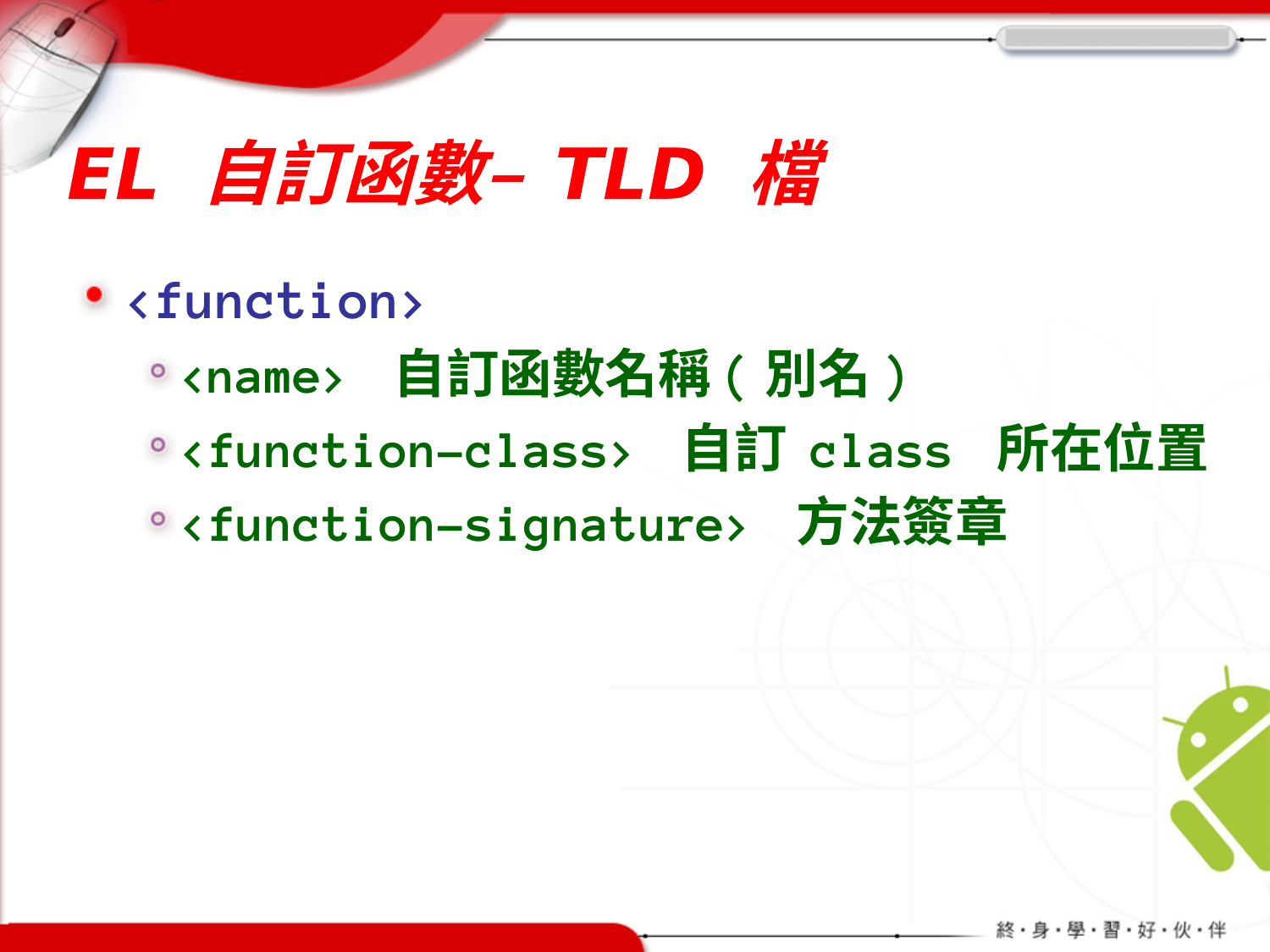

# EL 自訂函數– TLD 檔
<function>
<name> 自訂函數名稱(別名)
<function-class> 自訂 class 所在位置
<function-signature> 方法簽章